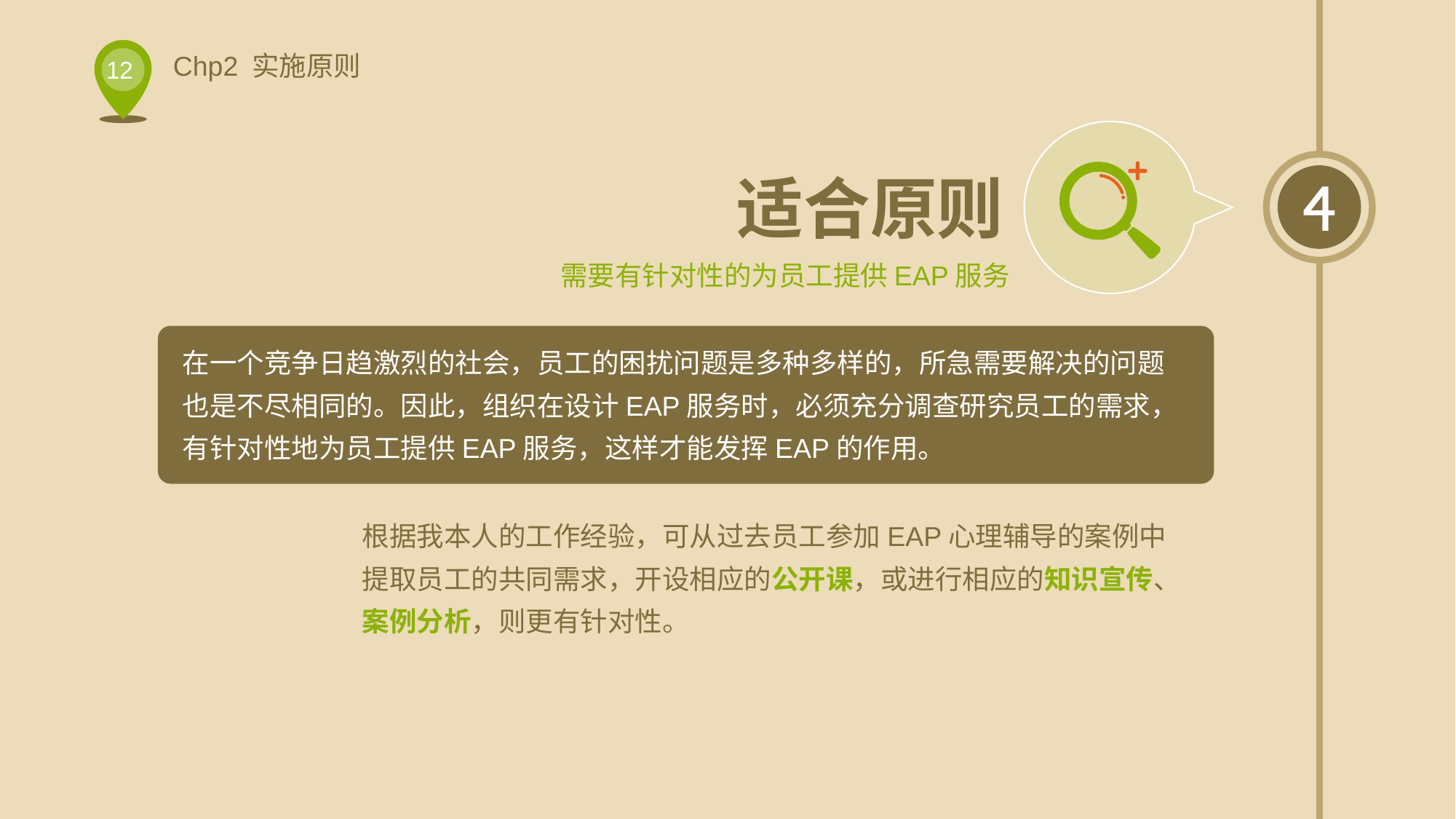

适合原则

4
需要有针对性的为员工提供EAP服务

在一个竞争日趋激烈的社会，员工的困扰问题是多种多样的，所急需要解决的问题也是不尽相同的。因此，组织在设计EAP服务时，必须充分调查研究员工的需求，有针对性地为员工提供EAP服务，这样才能发挥EAP的作用。
根据我本人的工作经验，可从过去员工参加EAP心理辅导的案例中提取员工的共同需求，开设相应的公开课，或进行相应的知识宣传、案例分析，则更有针对性。